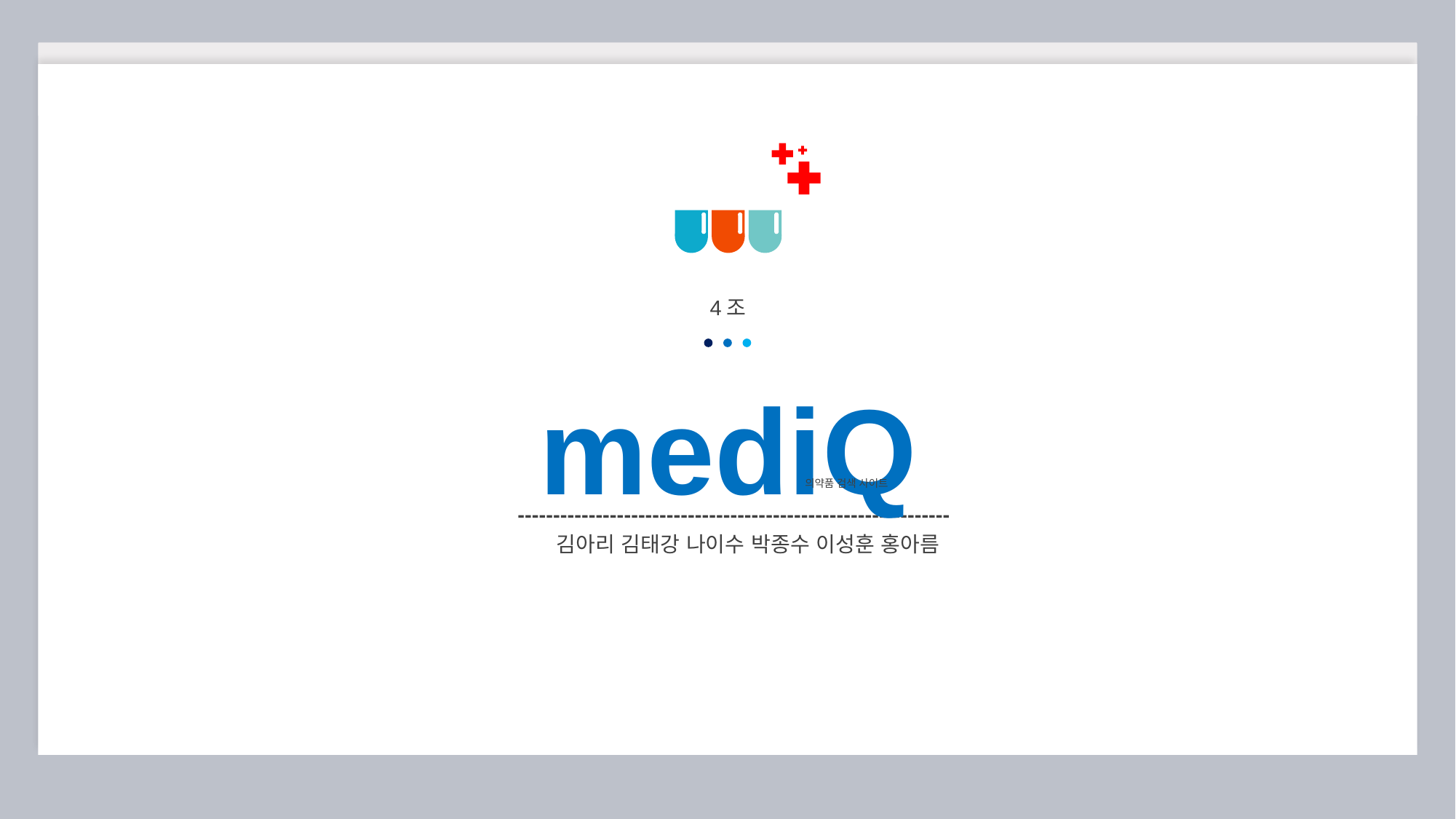

4조
mediQ
의약품 검색 사이트

-------------------------------------------------------------
김아리 김태강 나이수 박종수 이성훈 홍아름